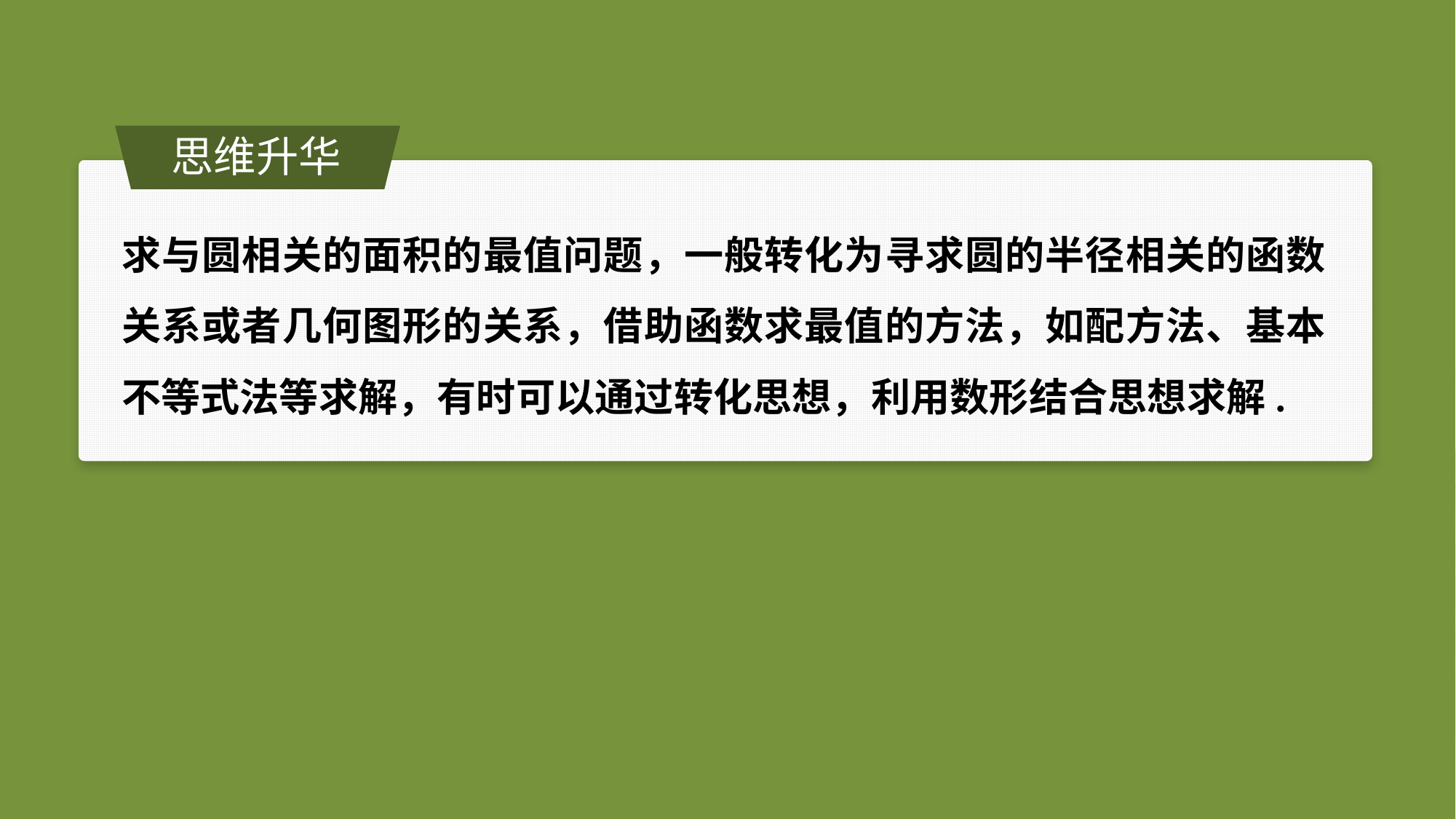

思维升华

求与圆相关的面积的最值问题，一般转化为寻求圆的半径相关的函数关系或者几何图形的关系，借助函数求最值的方法，如配方法、基本不等式法等求解，有时可以通过转化思想，利用数形结合思想求解.